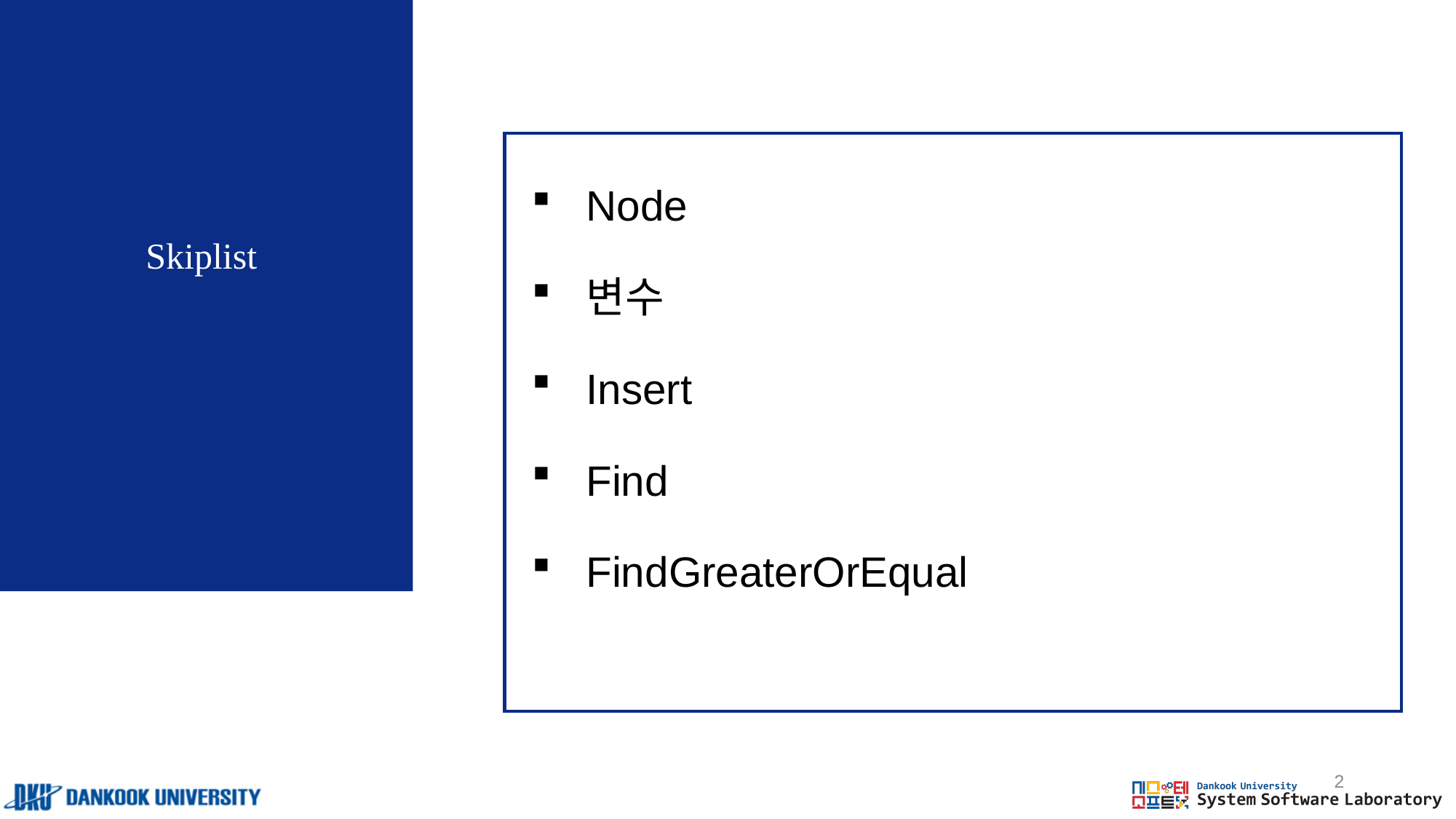

Node
변수
Insert
Find
FindGreaterOrEqual
# Skiplist
2